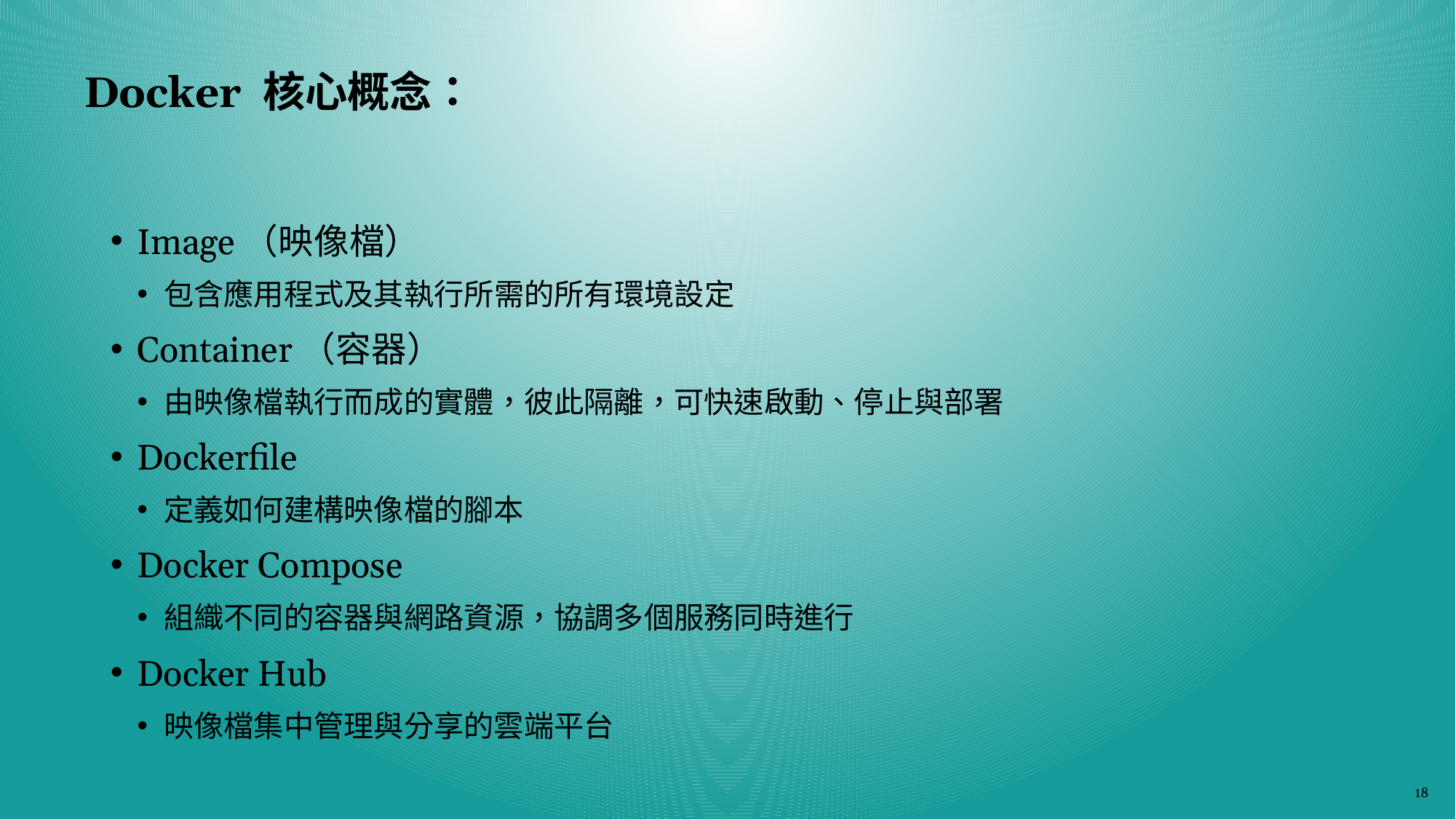

# Docker 核心概念：
Image（映像檔）
包含應用程式及其執行所需的所有環境設定
Container（容器）
由映像檔執行而成的實體，彼此隔離，可快速啟動、停止與部署
Dockerfile
定義如何建構映像檔的腳本
Docker Compose
組織不同的容器與網路資源，協調多個服務同時進行
Docker Hub
映像檔集中管理與分享的雲端平台
18